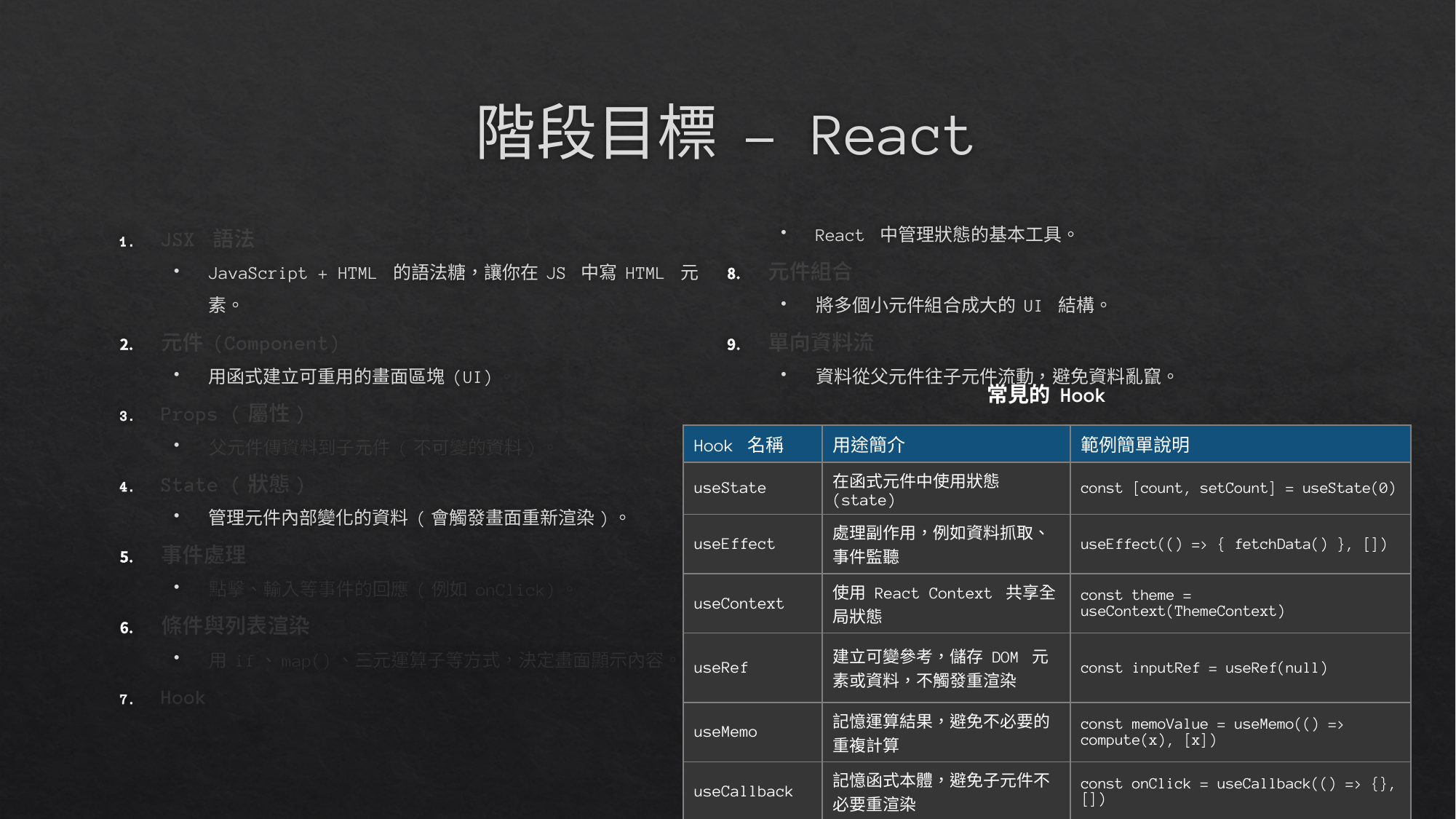

# 階段目標 - React
JSX 語法
JavaScript + HTML 的語法糖，讓你在 JS 中寫 HTML 元素。
元件 (Component)
用函式建立可重用的畫面區塊 (UI)。
Props (屬性)
父元件傳資料到子元件 (不可變的資料)。
State (狀態)
管理元件內部變化的資料 (會觸發畫面重新渲染)。
事件處理
點擊、輸入等事件的回應 (例如 onClick)。
條件與列表渲染
用 if、map()、三元運算子等方式，決定畫面顯示內容。
Hook
React 中管理狀態的基本工具。
元件組合
將多個小元件組合成大的 UI 結構。
單向資料流
資料從父元件往子元件流動，避免資料亂竄。

常見的 Hook
| Hook 名稱 | 用途簡介 | 範例簡單說明 |
| --- | --- | --- |
| useState | 在函式元件中使用狀態 (state) | const [count, setCount] = useState(0) |
| useEffect | 處理副作用，例如資料抓取、事件監聽 | useEffect(() => { fetchData() }, []) |
| useContext | 使用 React Context 共享全局狀態 | const theme = useContext(ThemeContext) |
| useRef | 建立可變參考，儲存 DOM 元素或資料，不觸發重渲染 | const inputRef = useRef(null) |
| useMemo | 記憶運算結果，避免不必要的重複計算 | const memoValue = useMemo(() => compute(x), [x]) |
| useCallback | 記憶函式本體，避免子元件不必要重渲染 | const onClick = useCallback(() => {}, []) |